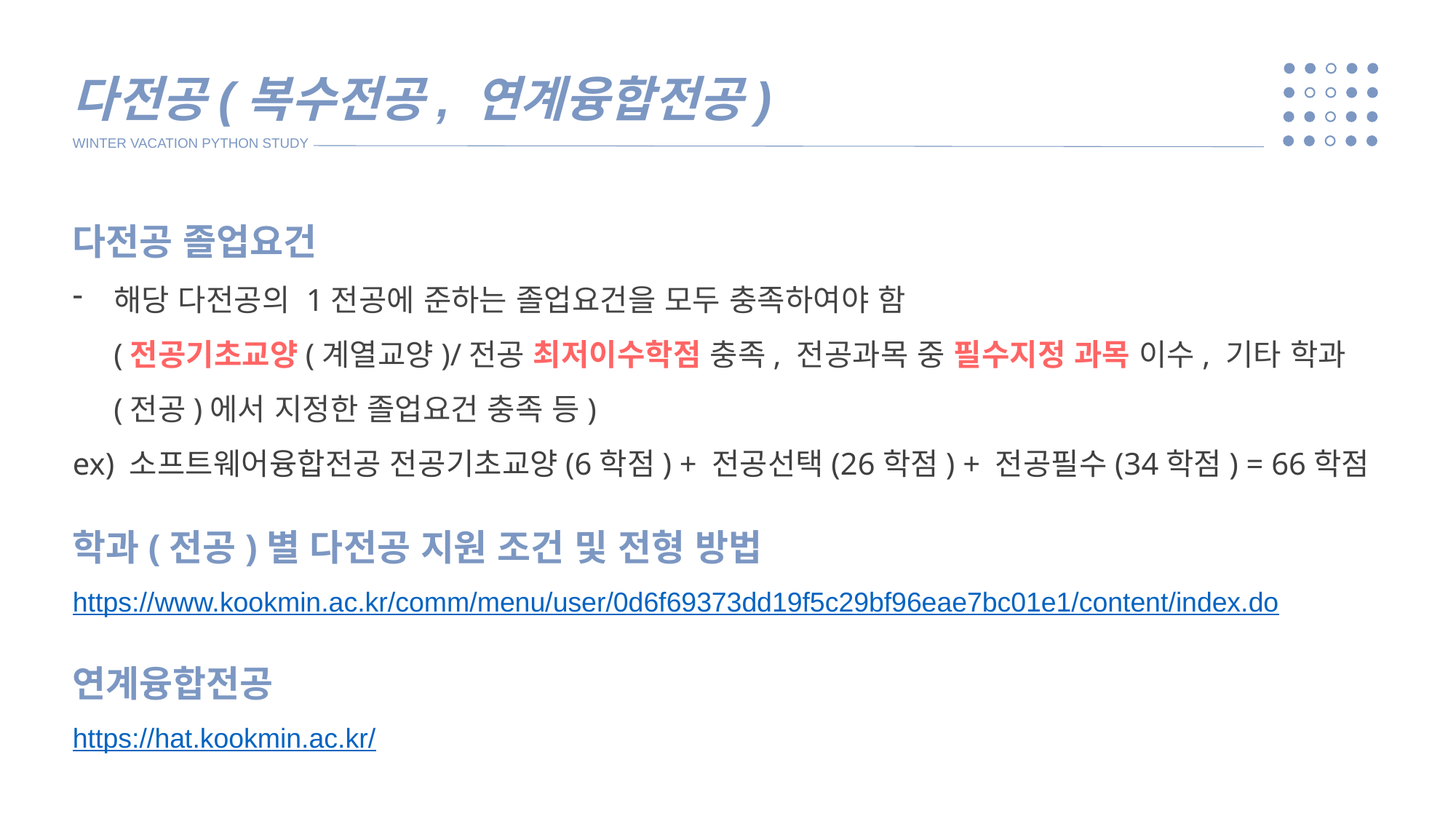

다전공(복수전공, 연계융합전공)
WINTER VACATION PYTHON STUDY

다전공 졸업요건
해당 다전공의 1전공에 준하는 졸업요건을 모두 충족하여야 함
(전공기초교양(계열교양)/전공 최저이수학점 충족, 전공과목 중 필수지정 과목 이수, 기타 학과(전공)에서 지정한 졸업요건 충족 등)
ex) 소프트웨어융합전공 전공기초교양(6학점) + 전공선택(26학점) + 전공필수(34학점) = 66학점
학과(전공)별 다전공 지원 조건 및 전형 방법
https://www.kookmin.ac.kr/comm/menu/user/0d6f69373dd19f5c29bf96eae7bc01e1/content/index.do
연계융합전공
https://hat.kookmin.ac.kr/